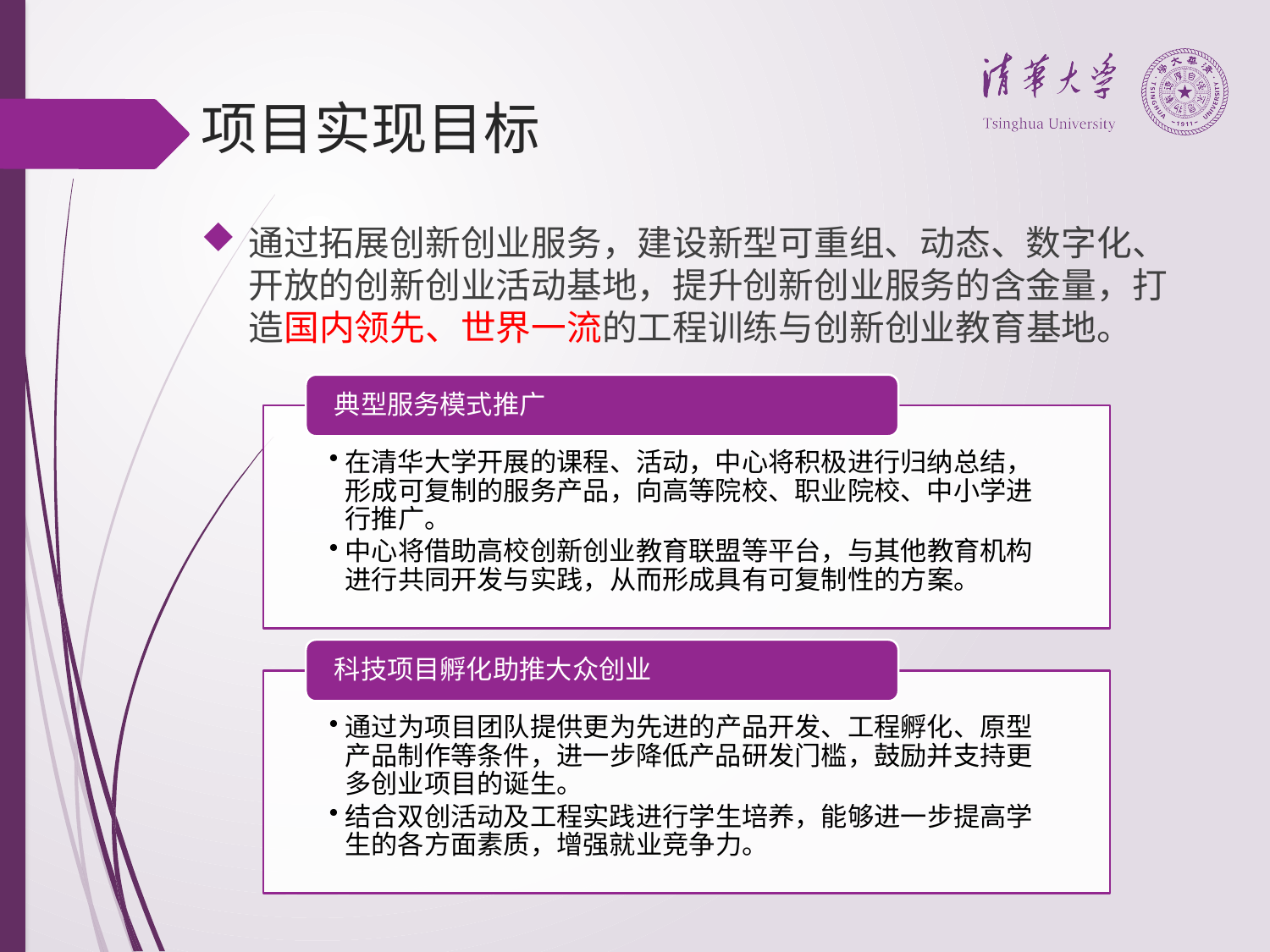

# 项目实现目标
通过拓展创新创业服务，建设新型可重组、动态、数字化、开放的创新创业活动基地，提升创新创业服务的含金量，打造国内领先、世界一流的工程训练与创新创业教育基地。
在清华大学开展的课程、活动，中心将积极进行归纳总结，形成可复制的服务产品，向高等院校、职业院校、中小学进行推广。
中心将借助高校创新创业教育联盟等平台，与其他教育机构进行共同开发与实践，从而形成具有可复制性的方案。
典型服务模式推广
通过为项目团队提供更为先进的产品开发、工程孵化、原型产品制作等条件，进一步降低产品研发门槛，鼓励并支持更多创业项目的诞生。
结合双创活动及工程实践进行学生培养，能够进一步提高学生的各方面素质，增强就业竞争力。
科技项目孵化助推大众创业